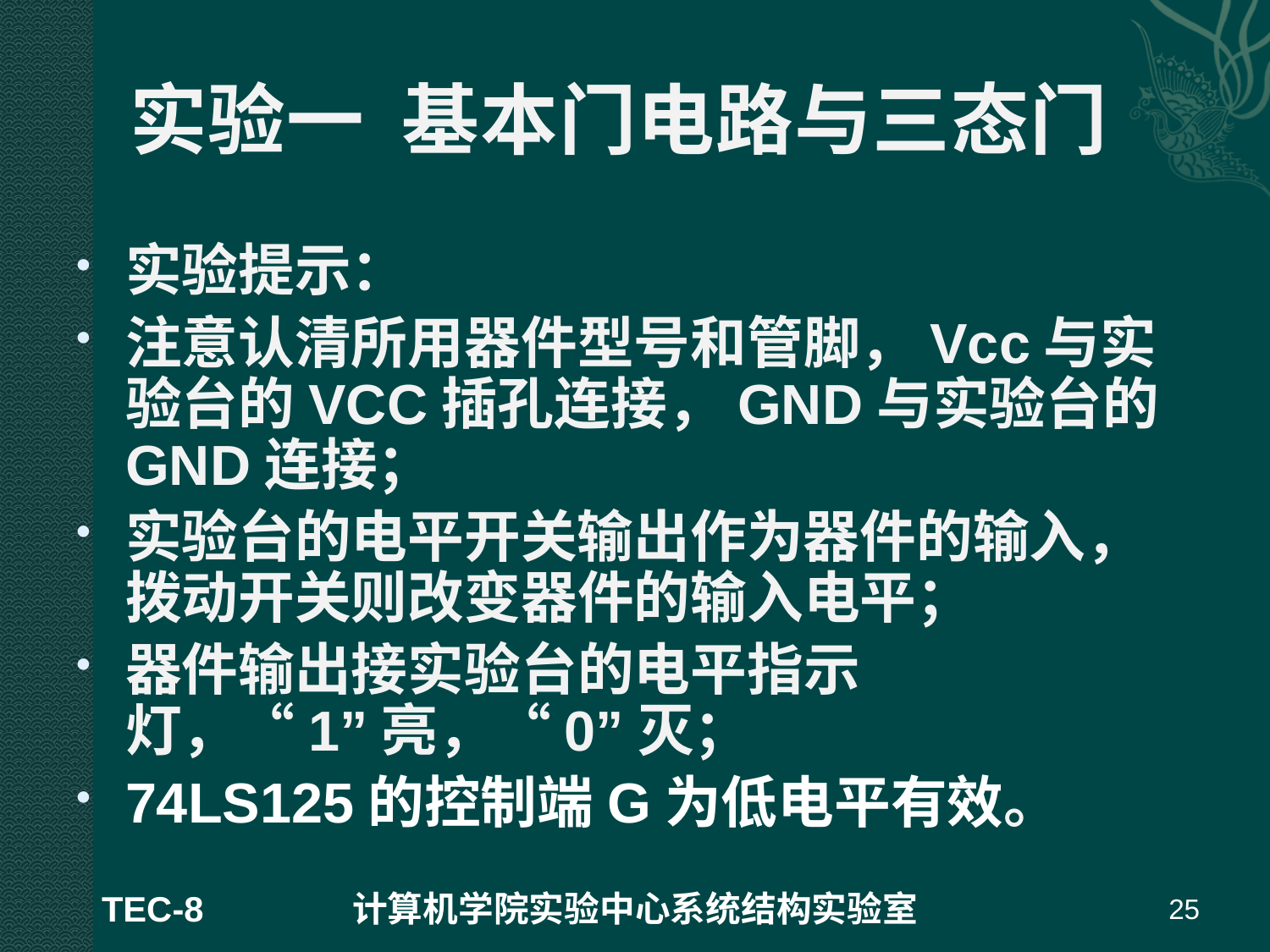

# 实验一  基本门电路与三态门
实验提示：
注意认清所用器件型号和管脚，Vcc与实验台的VCC插孔连接，GND与实验台的GND连接；
实验台的电平开关输出作为器件的输入，拨动开关则改变器件的输入电平；
器件输出接实验台的电平指示灯，“1”亮，“0”灭；
74LS125的控制端G为低电平有效。

TEC-8
计算机学院实验中心系统结构实验室
25